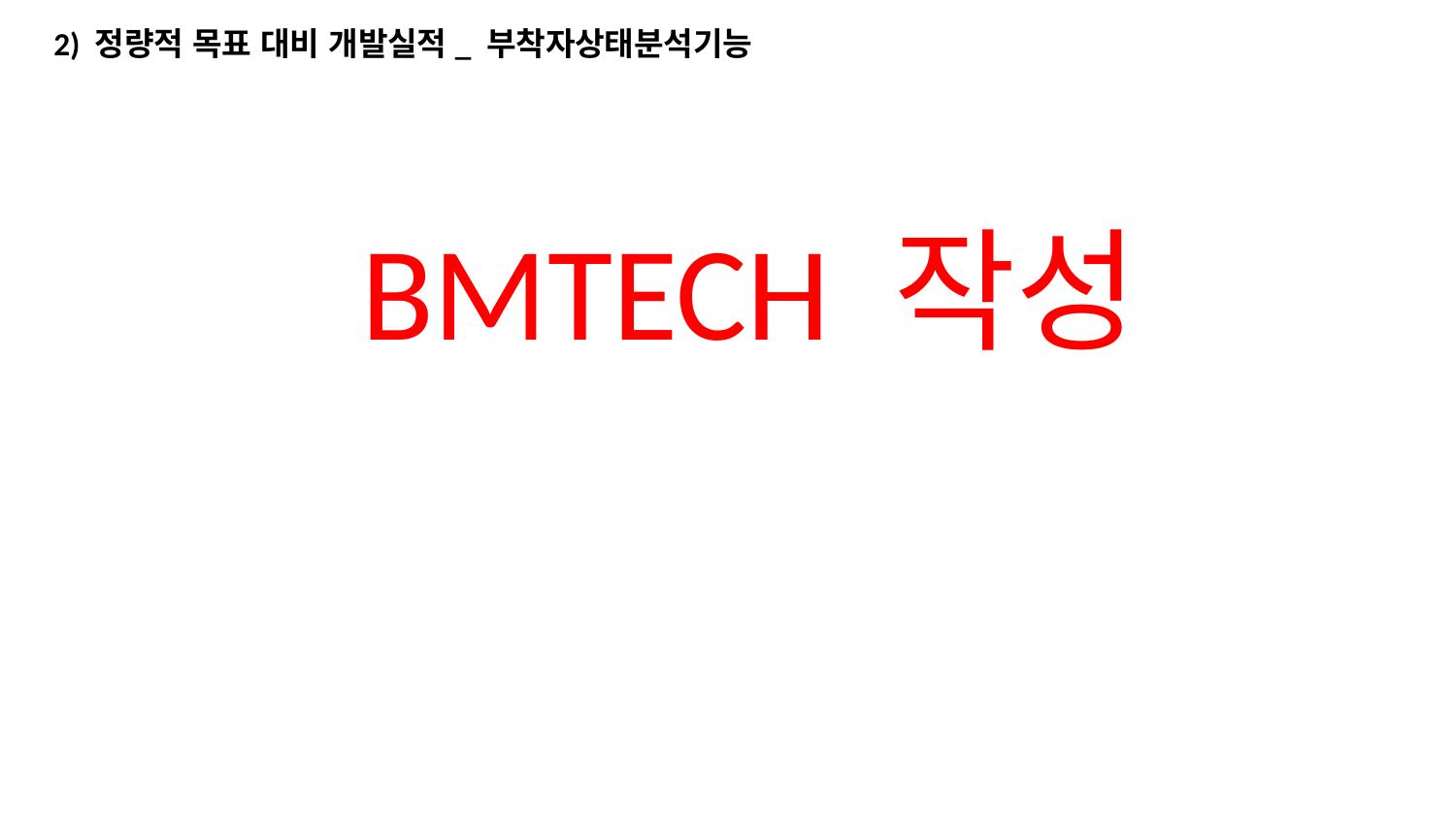

2) 정량적 목표 대비 개발실적_ 부착자상태분석기능
BMTECH 작성